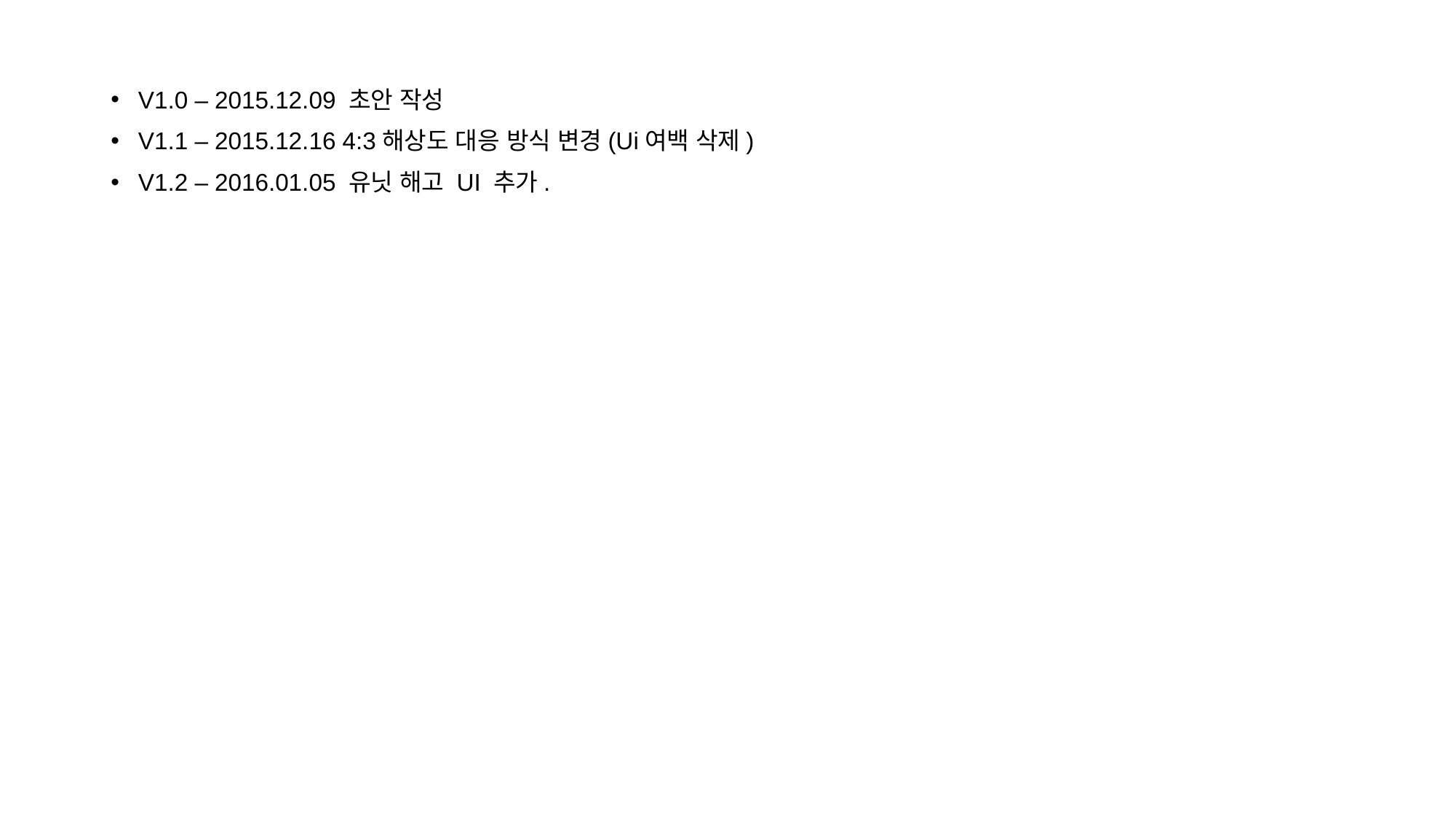

V1.0 – 2015.12.09 초안 작성
V1.1 – 2015.12.16 4:3해상도 대응 방식 변경(Ui여백 삭제)
V1.2 – 2016.01.05 유닛 해고 UI 추가.